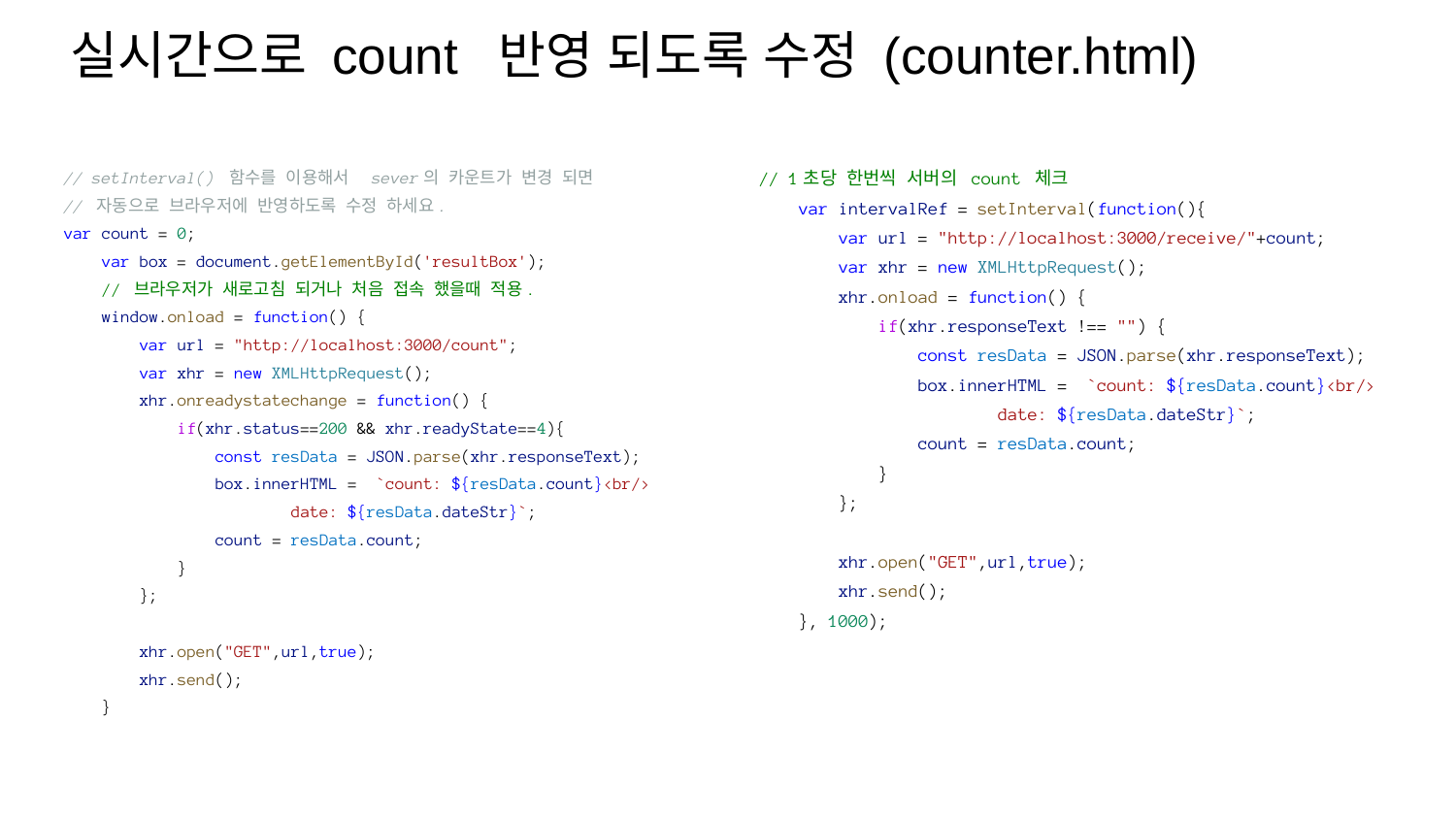

# 실시간으로 count  반영 되도록 수정 (counter.html)
// setInterval() 함수를 이용해서  sever의 카운트가 변경 되면
// 자동으로 브라우저에 반영하도록 수정 하세요.
var count = 0;
    var box = document.getElementById('resultBox');
    // 브라우저가 새로고침 되거나 처음 접속 했을때 적용.
    window.onload = function() {
        var url = "http://localhost:3000/count";
        var xhr = new XMLHttpRequest();
        xhr.onreadystatechange = function() {
            if(xhr.status==200 && xhr.readyState==4){
                const resData = JSON.parse(xhr.responseText);
                box.innerHTML =  `count: ${resData.count}<br/>
                        date: ${resData.dateStr}`;
                count = resData.count;
            }
        };

        xhr.open("GET",url,true);
        xhr.send();
    }

// 1초당 한번씩 서버의 count 체크
    var intervalRef = setInterval(function(){
        var url = "http://localhost:3000/receive/"+count;
        var xhr = new XMLHttpRequest();
        xhr.onload = function() {
            if(xhr.responseText !== "") {
                const resData = JSON.parse(xhr.responseText);
                box.innerHTML =  `count: ${resData.count}<br/>
                        date: ${resData.dateStr}`;
                count = resData.count;
            }
        };

        xhr.open("GET",url,true);
        xhr.send();
    }, 1000);